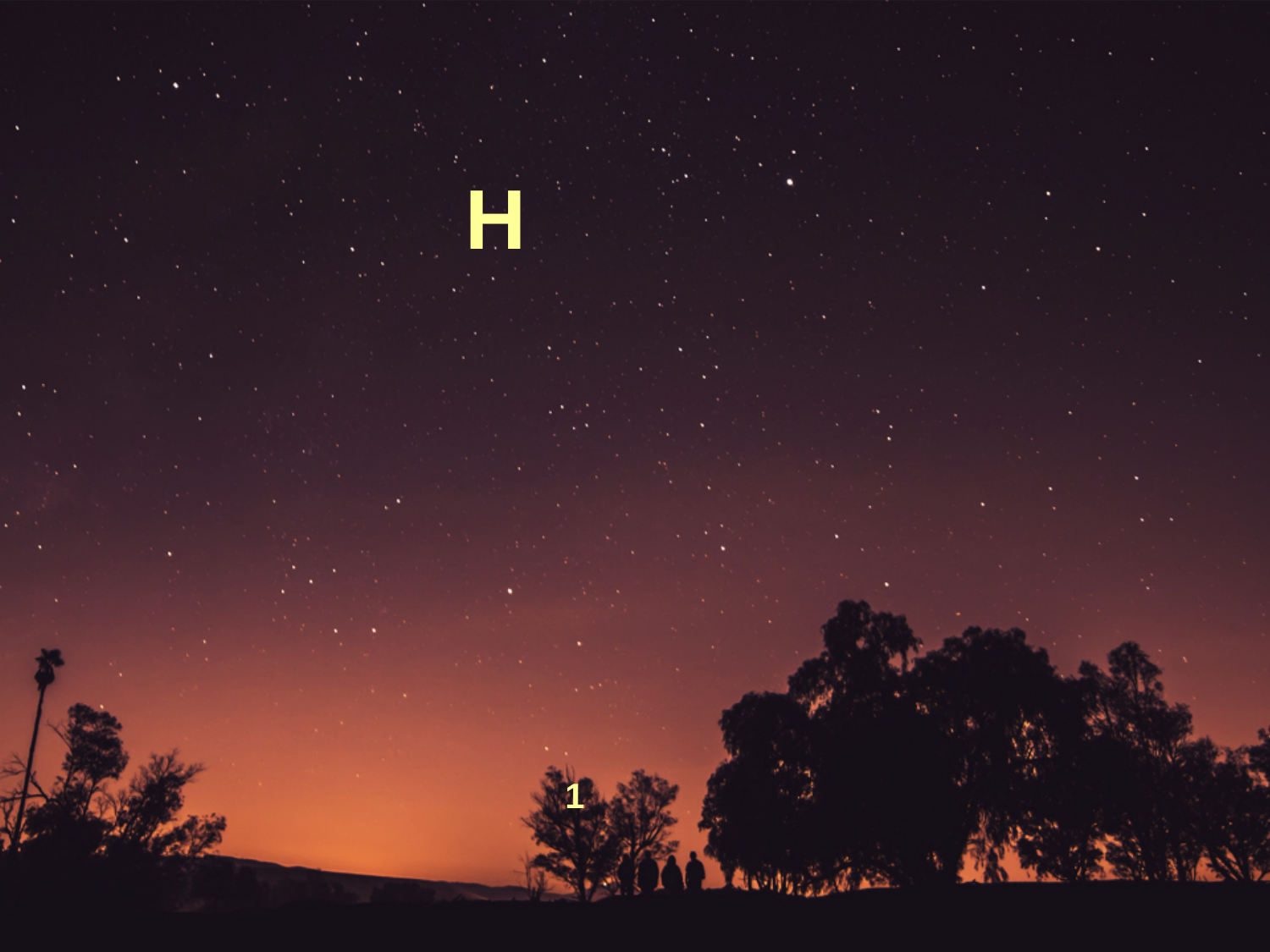

H&C헤어
매장 관리 프로그램
융합 소프트웨어 개발자 6회차
1차 프로젝트
기간 2019.05.17~2019.06.05
팀원:최대근
유튜브 :  https://youtu.be/KlfbZvX2L6s